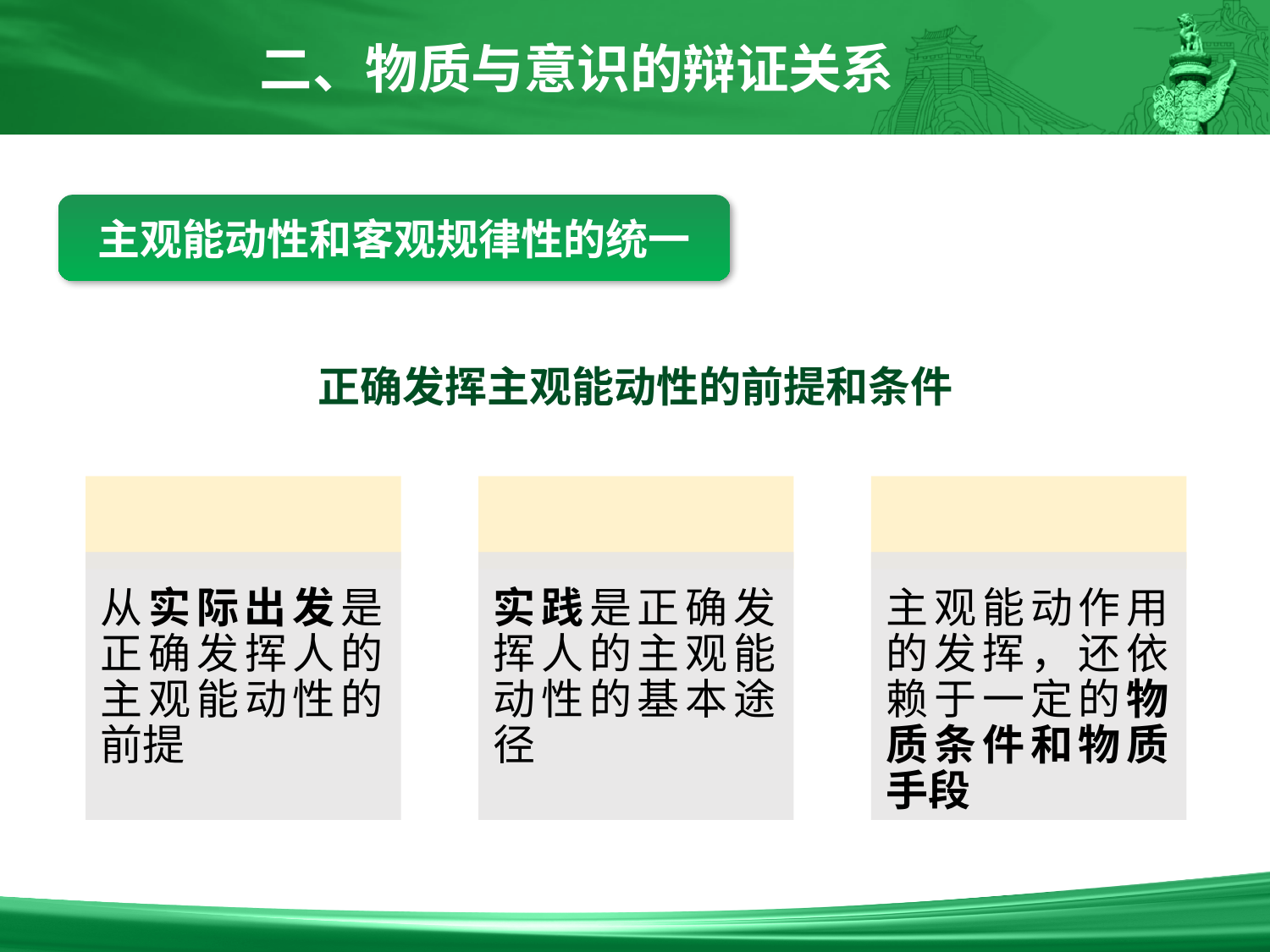

二、物质与意识的辩证关系
主观能动性和客观规律性的统一
正确发挥主观能动性的前提和条件

从实际出发是正确发挥人的主观能动性的前提

实践是正确发挥人的主观能动性的基本途径

主观能动作用的发挥，还依赖于一定的物质条件和物质手段